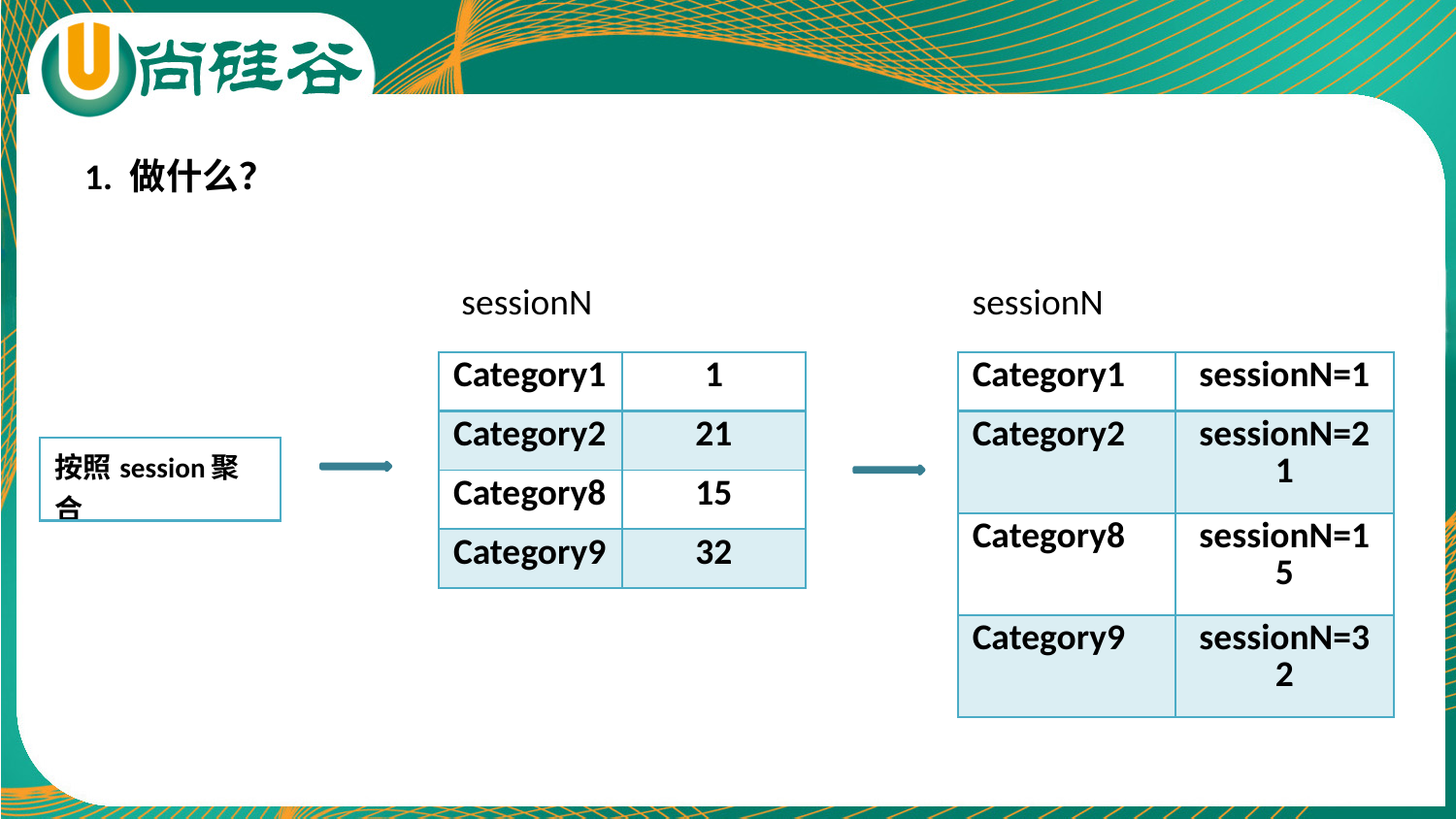

1. 做什么？
sessionN
sessionN
| Category1 | 1 |
| --- | --- |
| Category2 | 21 |
| Category8 | 15 |
| Category9 | 32 |
| Category1 | sessionN=1 |
| --- | --- |
| Category2 | sessionN=21 |
| Category8 | sessionN=15 |
| Category9 | sessionN=32 |
| 按照session聚合 |
| --- |